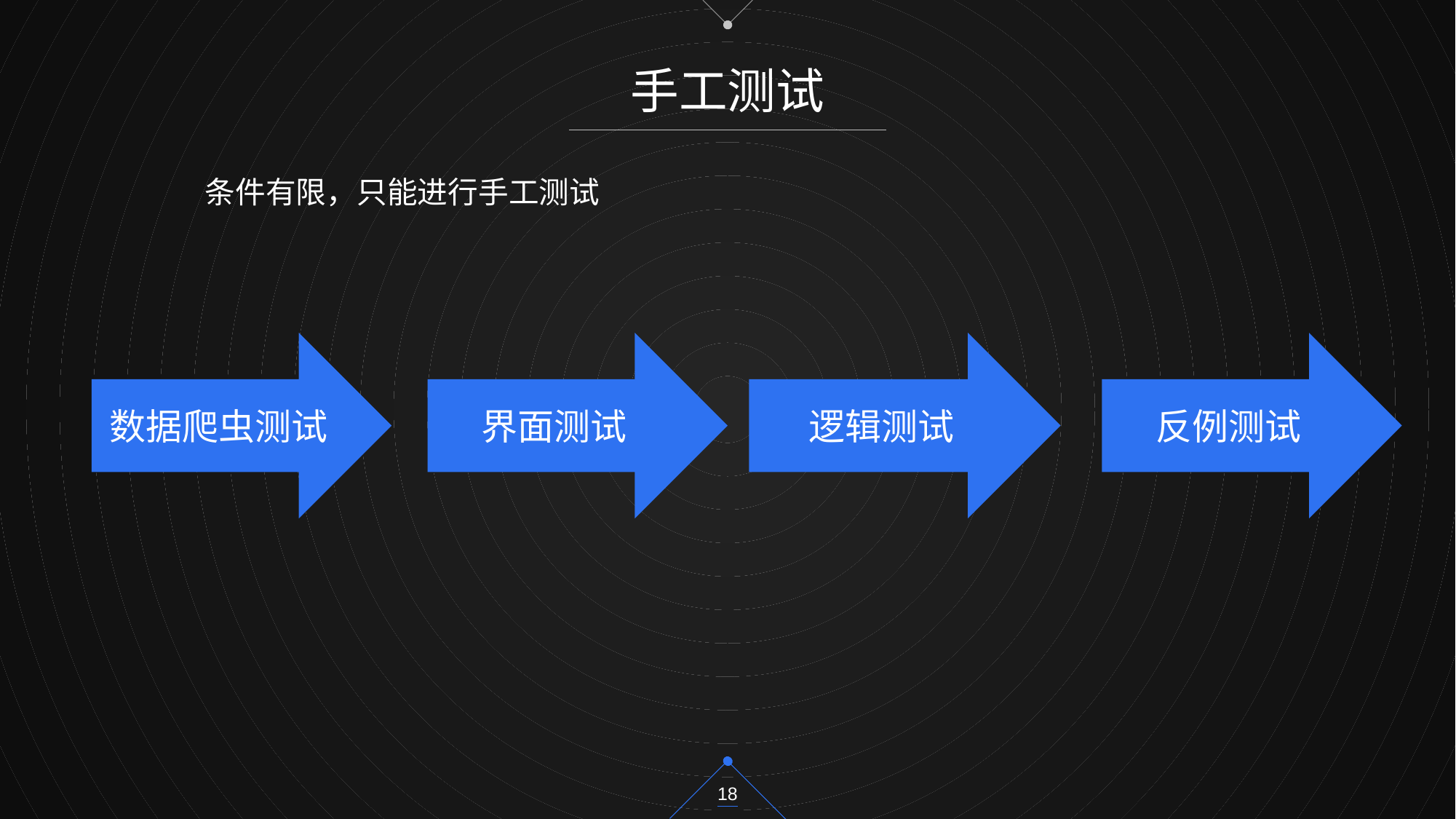

手工测试
条件有限，只能进行手工测试
数据爬虫测试
界面测试
逻辑测试
反例测试
18